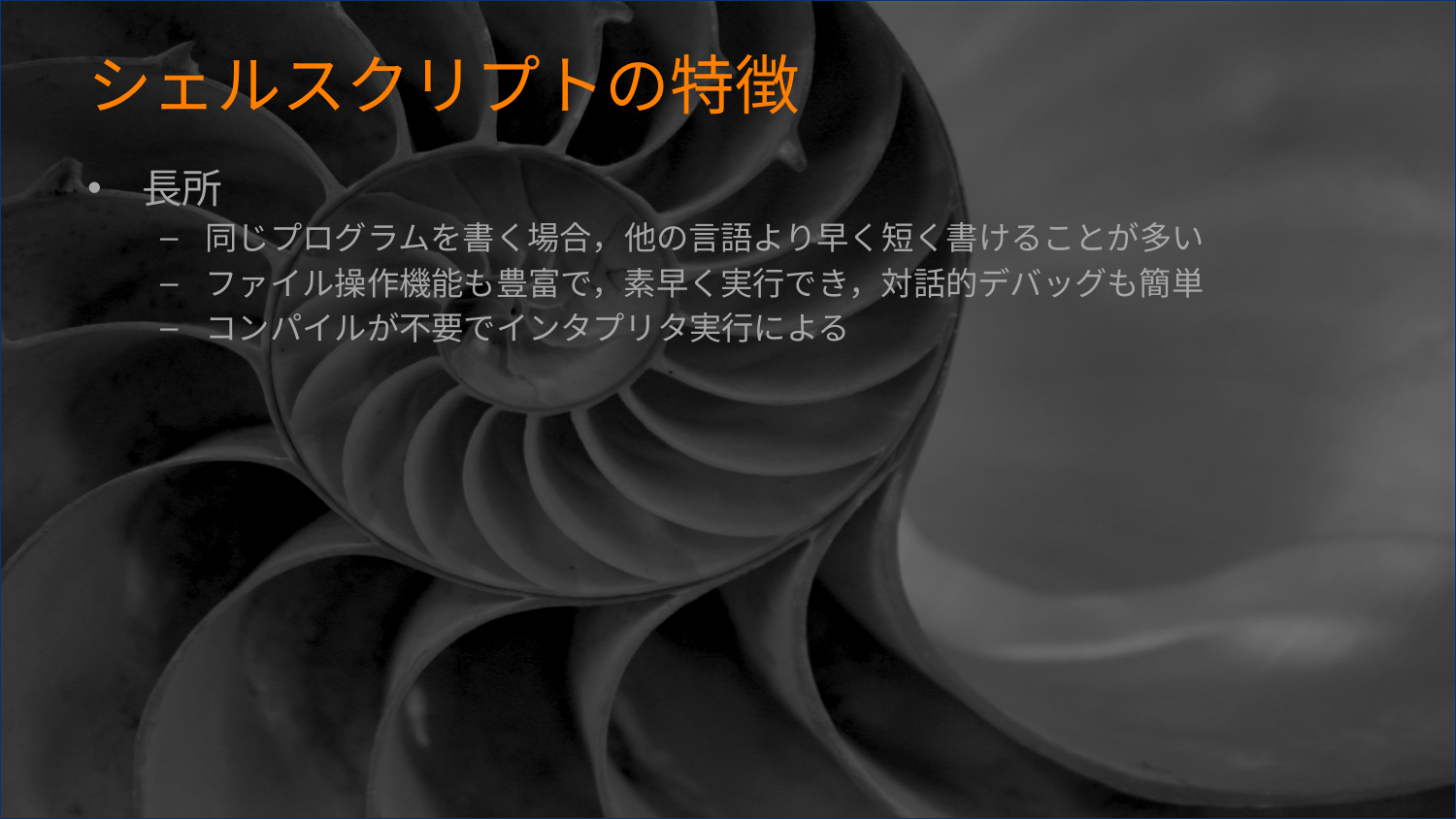

# シェルスクリプトの特徴
長所
同じプログラムを書く場合，他の言語より早く短く書けることが多い
ファイル操作機能も豊富で，素早く実行でき，対話的デバッグも簡単
コンパイルが不要でインタプリタ実行による